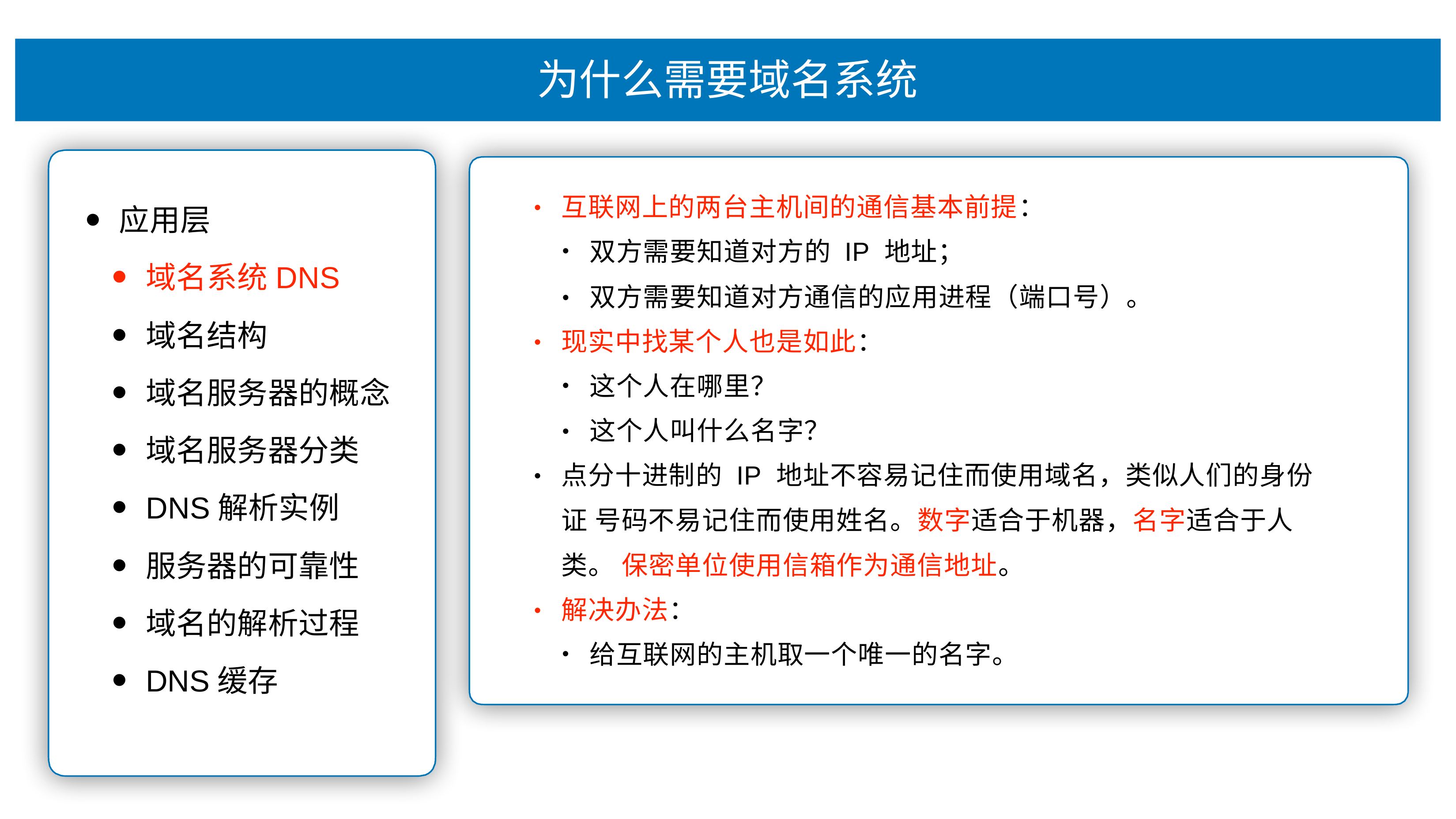

# 为什么需要域名系统

互联⽹上的两台主机间的通信基本前提：
•
应⽤层
域名系统DNS
域名结构
域名服务器的概念
域名服务器分类
DNS解析实例
服务器的可靠性
域名的解析过程
DNS缓存
双⽅需要知道对⽅的 IP 地址；
双⽅需要知道对⽅通信的应⽤进程（端⼝号）。
•
现实中找某个⼈也是如此：
•
这个⼈在哪⾥？
这个⼈叫什么名字？
•
点分⼗进制的 IP 地址不容易记住⽽使⽤域名，类似⼈们的身份证 号码不易记住⽽使⽤姓名。数字适合于机器，名字适合于⼈类。 保密单位使⽤信箱作为通信地址。
解决办法：
•
•
给互联⽹的主机取⼀个唯⼀的名字。